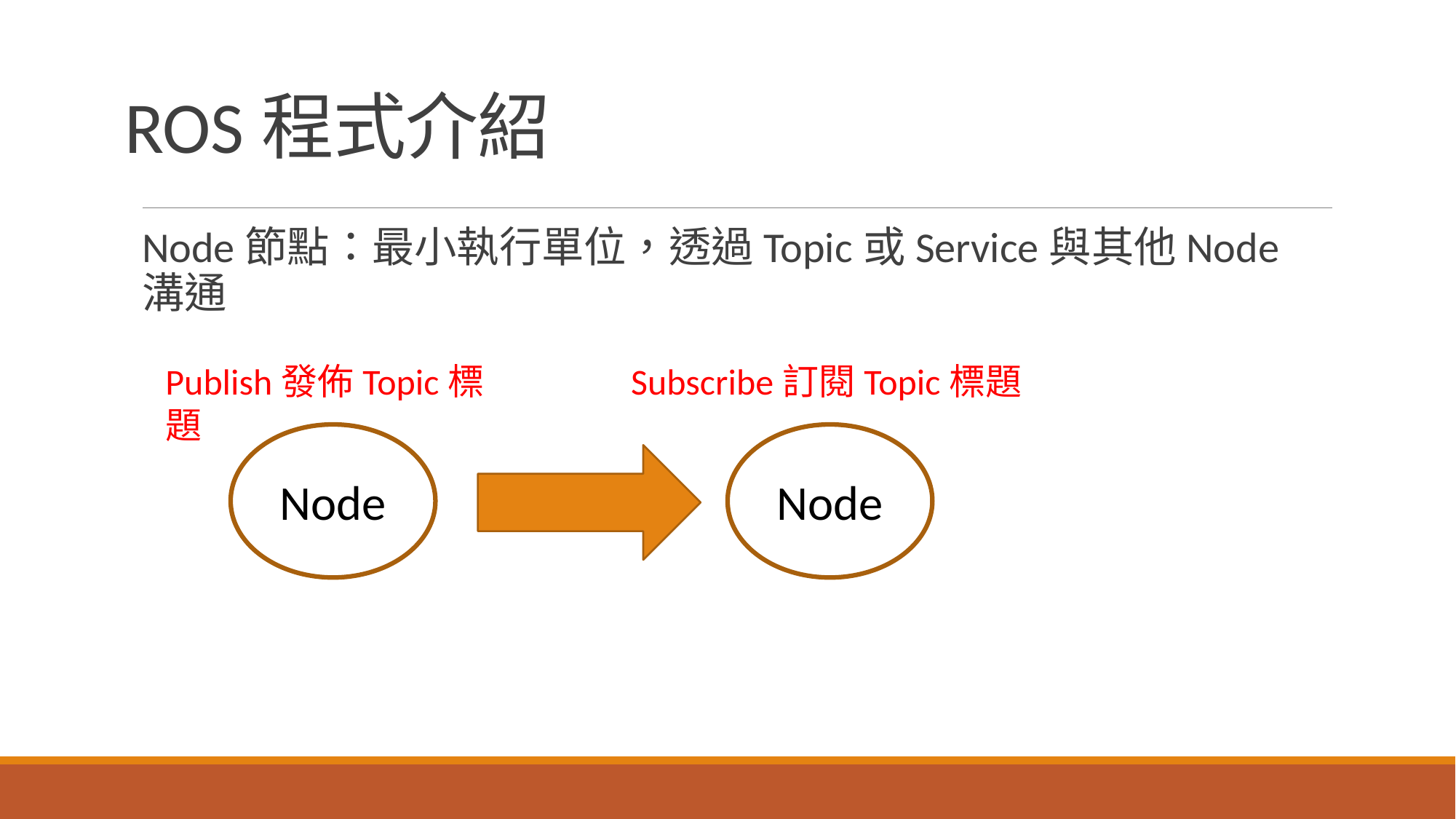

# ROS程式介紹
Node節點：最小執行單位，透過Topic或Service與其他Node溝通
Subscribe訂閱Topic標題
Publish發佈Topic標題

Node
Node